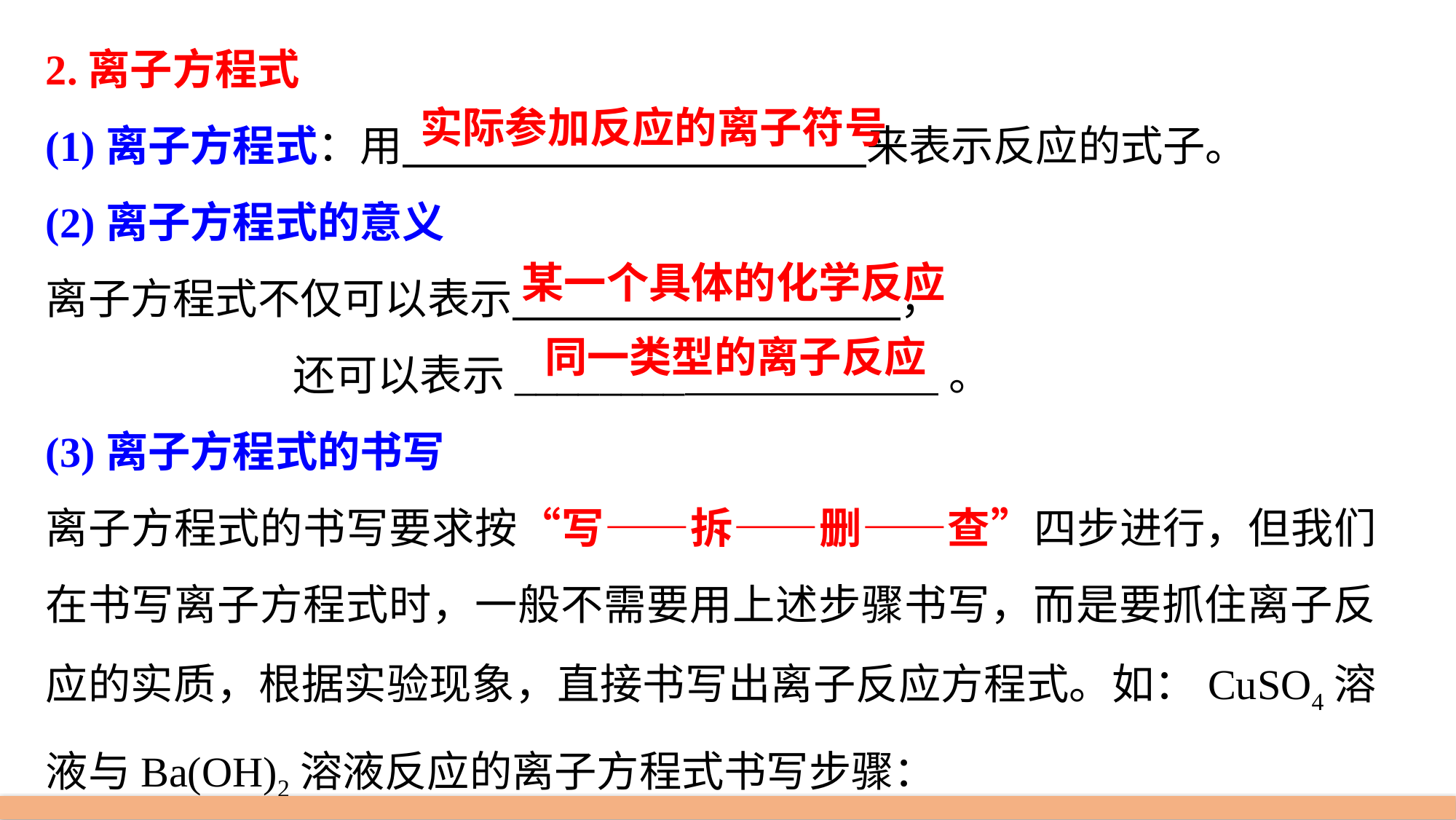

2.离子方程式
(1)离子方程式：用                                                 来表示反应的式子。
(2)离子方程式的意义
离子方程式不仅可以表示                                         ，
                         还可以表示________                        。
(3)离子方程式的书写
离子方程式的书写要求按“写——拆——删——查”四步进行，但我们在书写离子方程式时，一般不需要用上述步骤书写，而是要抓住离子反应的实质，根据实验现象，直接书写出离子反应方程式。如：CuSO4溶液与Ba(OH)2溶液反应的离子方程式书写步骤：
实际参加反应的离子符号
某一个具体的化学反应
同一类型的离子反应